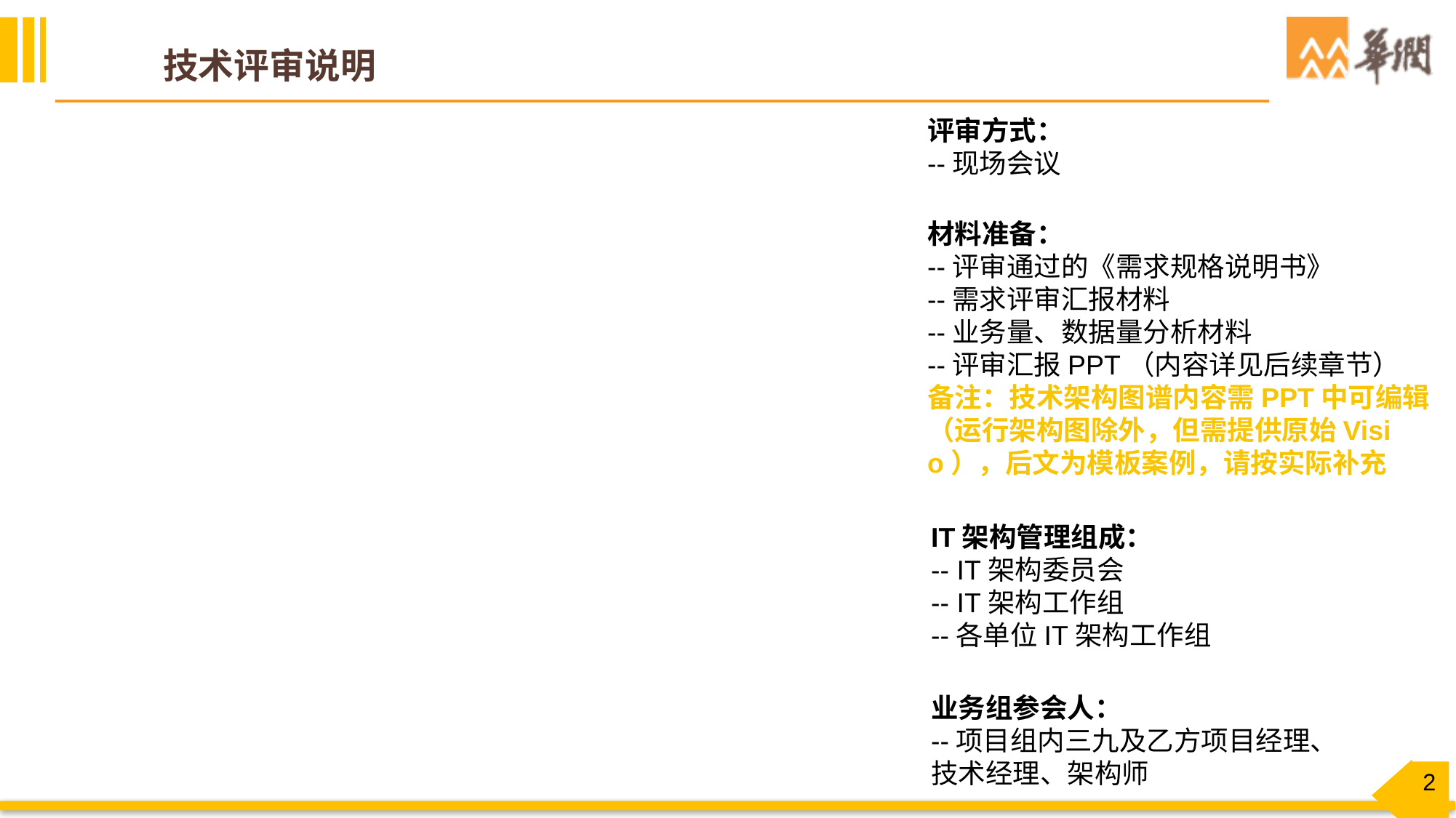

# 技术评审说明
评审方式：
--现场会议
材料准备：
--评审通过的《需求规格说明书》
--需求评审汇报材料
--业务量、数据量分析材料
--评审汇报PPT（内容详见后续章节）
备注：技术架构图谱内容需PPT中可编辑（运行架构图除外，但需提供原始Visio），后文为模板案例，请按实际补充
IT架构管理组成：
-- IT架构委员会
-- IT架构工作组
--各单位IT架构工作组
业务组参会人：
--项目组内三九及乙方项目经理、技术经理、架构师